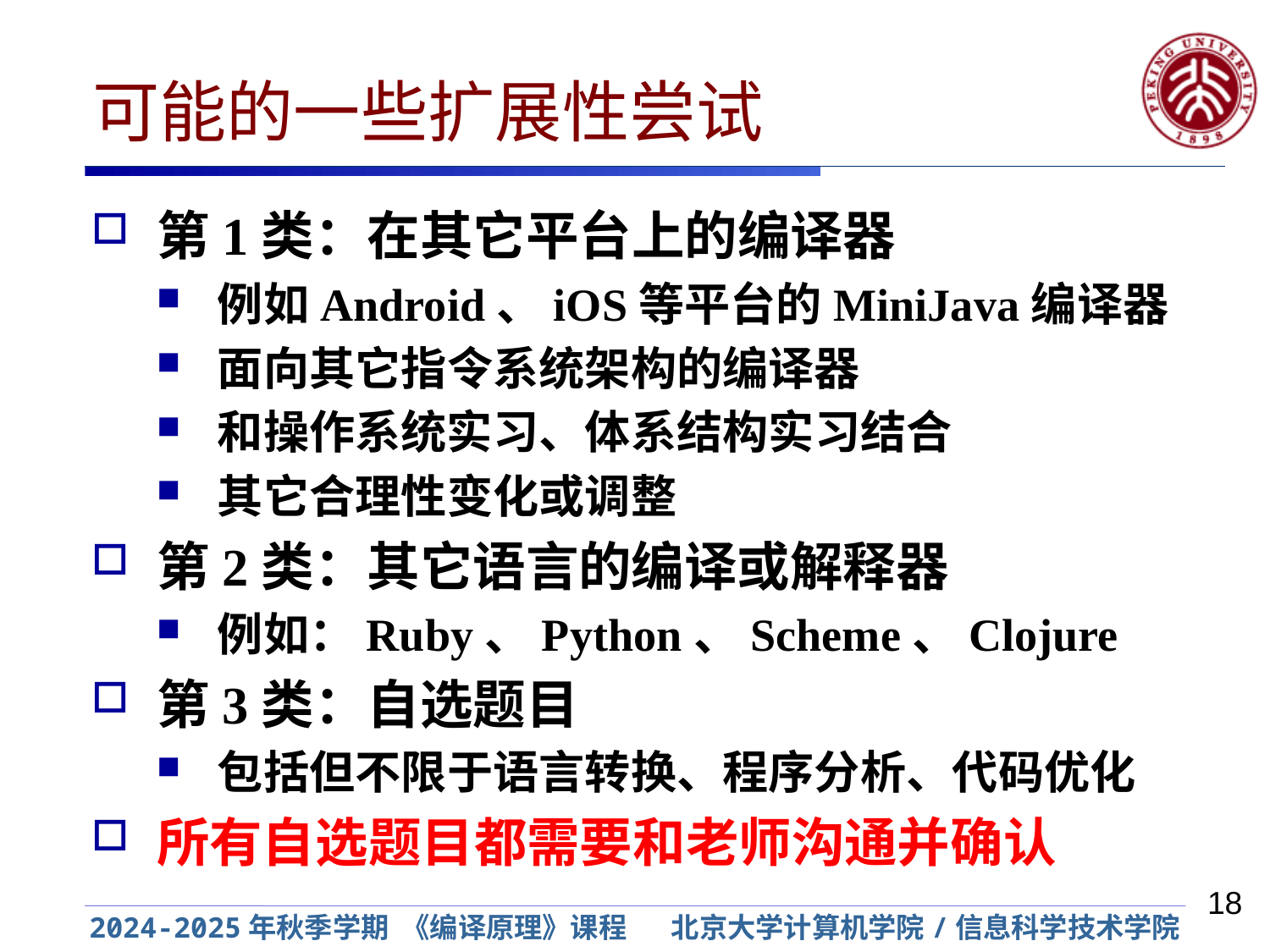

# 可能的一些扩展性尝试
第1类：在其它平台上的编译器
例如Android、iOS等平台的MiniJava编译器
面向其它指令系统架构的编译器
和操作系统实习、体系结构实习结合
其它合理性变化或调整
第2类：其它语言的编译或解释器
例如：Ruby、Python、Scheme、Clojure
第3类：自选题目
包括但不限于语言转换、程序分析、代码优化
所有自选题目都需要和老师沟通并确认